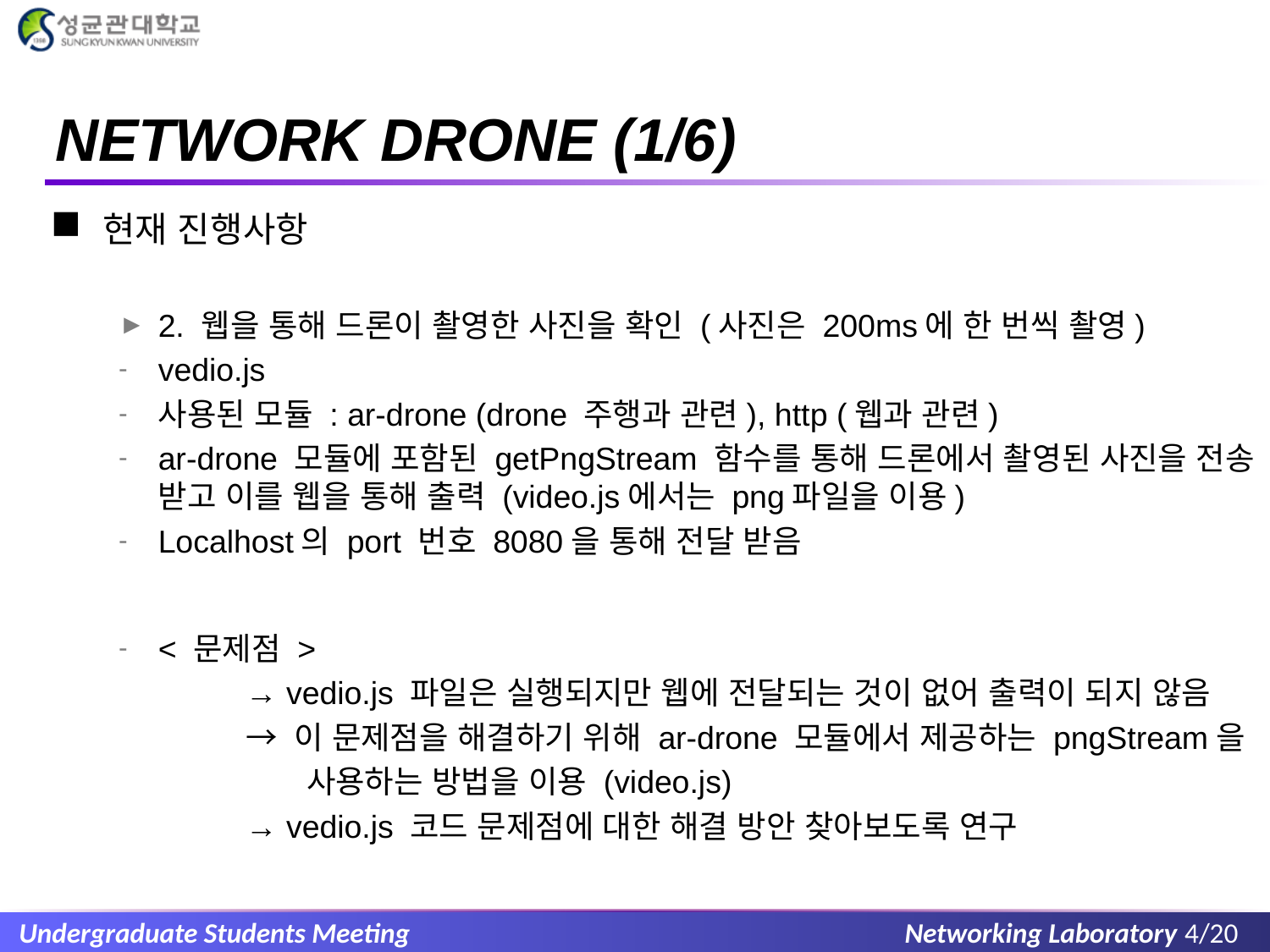

# NETWORK DRONE (1/6)
현재 진행사항

2. 웹을 통해 드론이 촬영한 사진을 확인 (사진은 200ms에 한 번씩 촬영)
vedio.js
사용된 모듈 : ar-drone (drone 주행과 관련), http (웹과 관련)
ar-drone 모듈에 포함된 getPngStream 함수를 통해 드론에서 촬영된 사진을 전송 받고 이를 웹을 통해 출력 (video.js에서는 png파일을 이용)
Localhost의 port 번호 8080을 통해 전달 받음

< 문제점 >
	→ vedio.js 파일은 실행되지만 웹에 전달되는 것이 없어 출력이 되지 않음
	→ 이 문제점을 해결하기 위해 ar-drone 모듈에서 제공하는 pngStream을
	      사용하는 방법을 이용 (video.js)
	→ vedio.js 코드 문제점에 대한 해결 방안 찾아보도록 연구